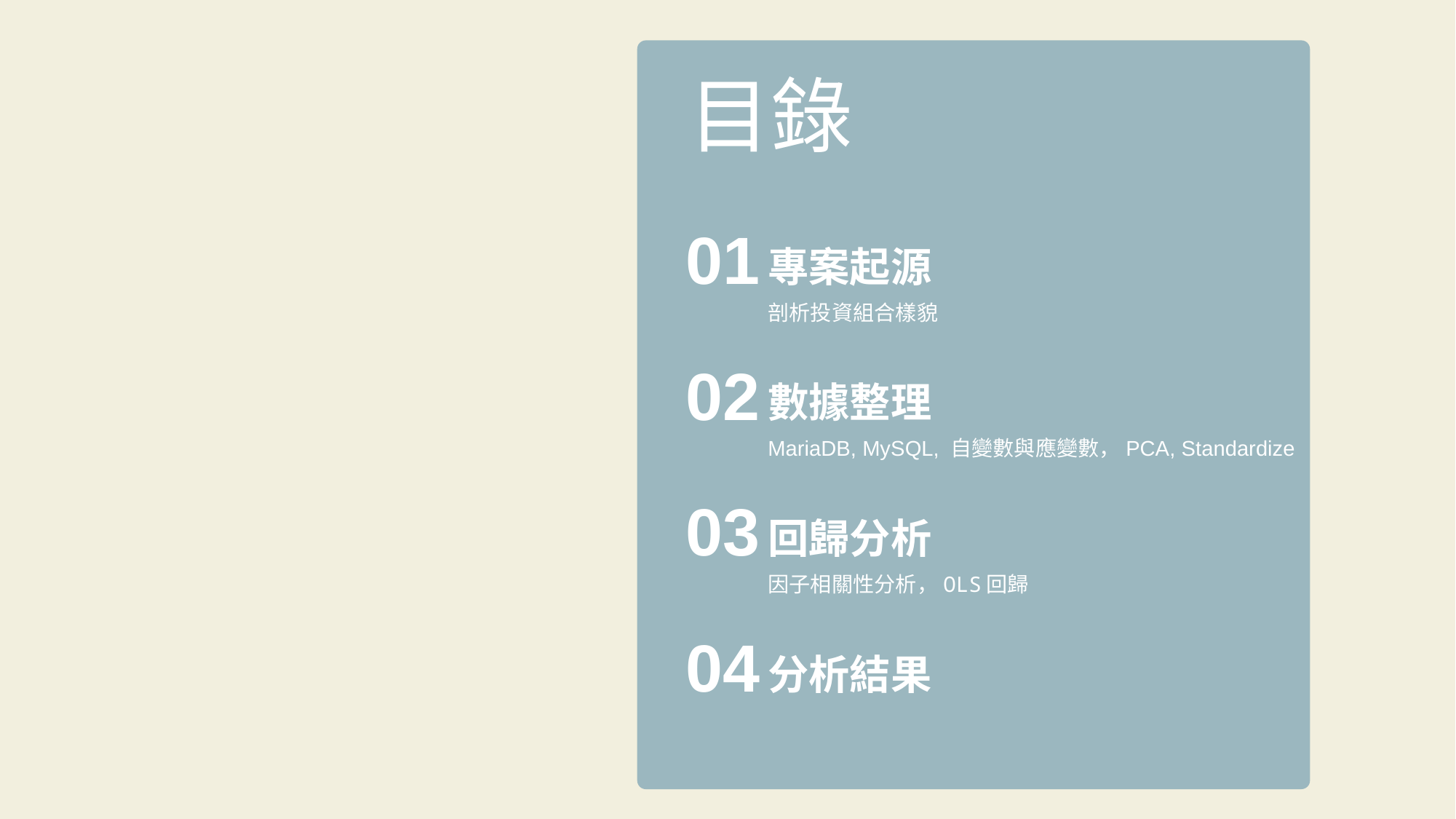

目錄
01
專案起源
剖析投資組合樣貌
02
數據整理
MariaDB, MySQL, 自變數與應變數，PCA, Standardize
03
回歸分析
因子相關性分析，OLS回歸
04
分析結果